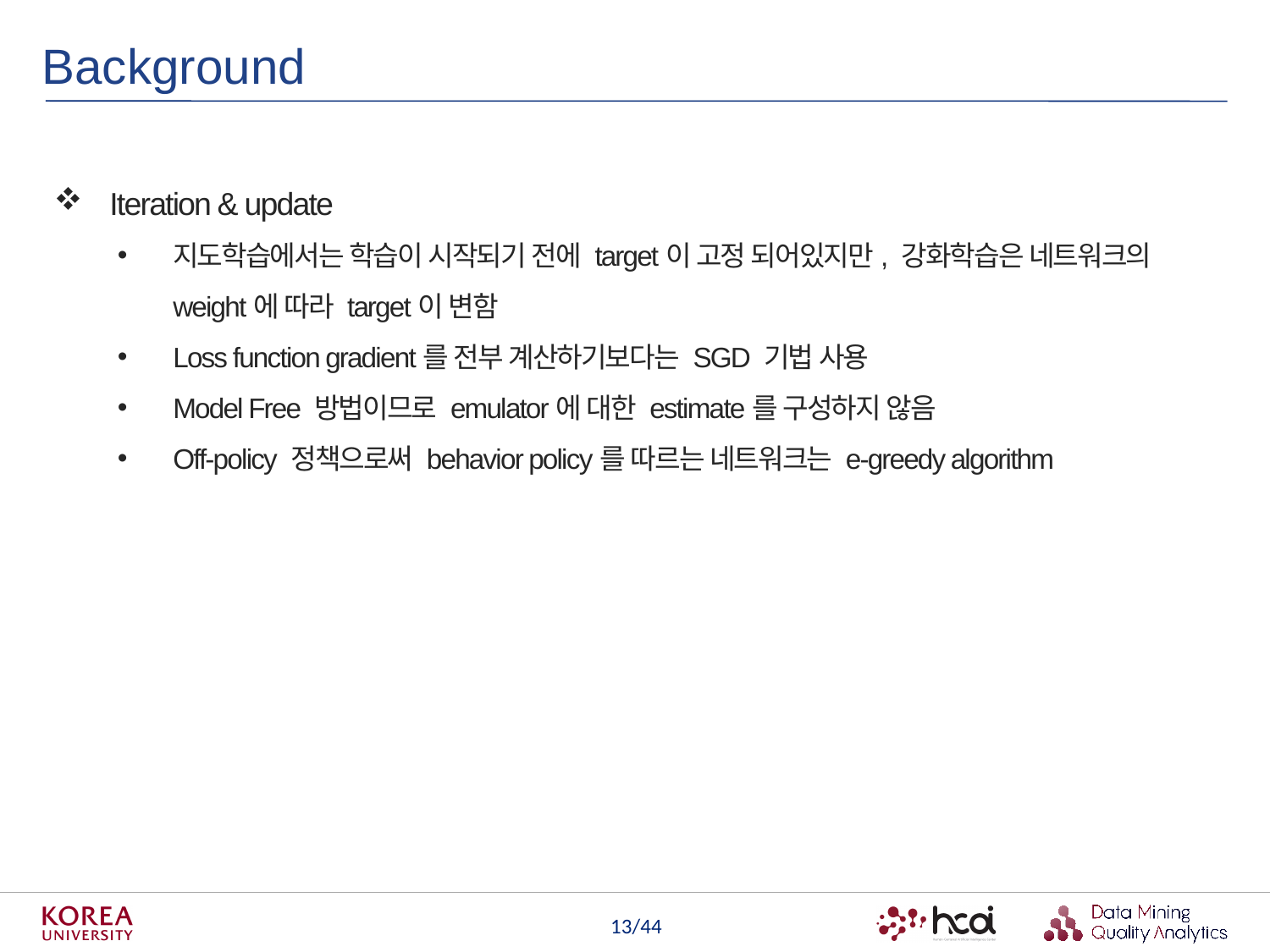

Background
Iteration & update
지도학습에서는 학습이 시작되기 전에 target이 고정 되어있지만, 강화학습은 네트워크의 weight에 따라 target이 변함
Loss function gradient를 전부 계산하기보다는 SGD 기법 사용
Model Free 방법이므로 emulator에 대한 estimate를 구성하지 않음
Off-policy 정책으로써 behavior policy를 따르는 네트워크는 e-greedy algorithm